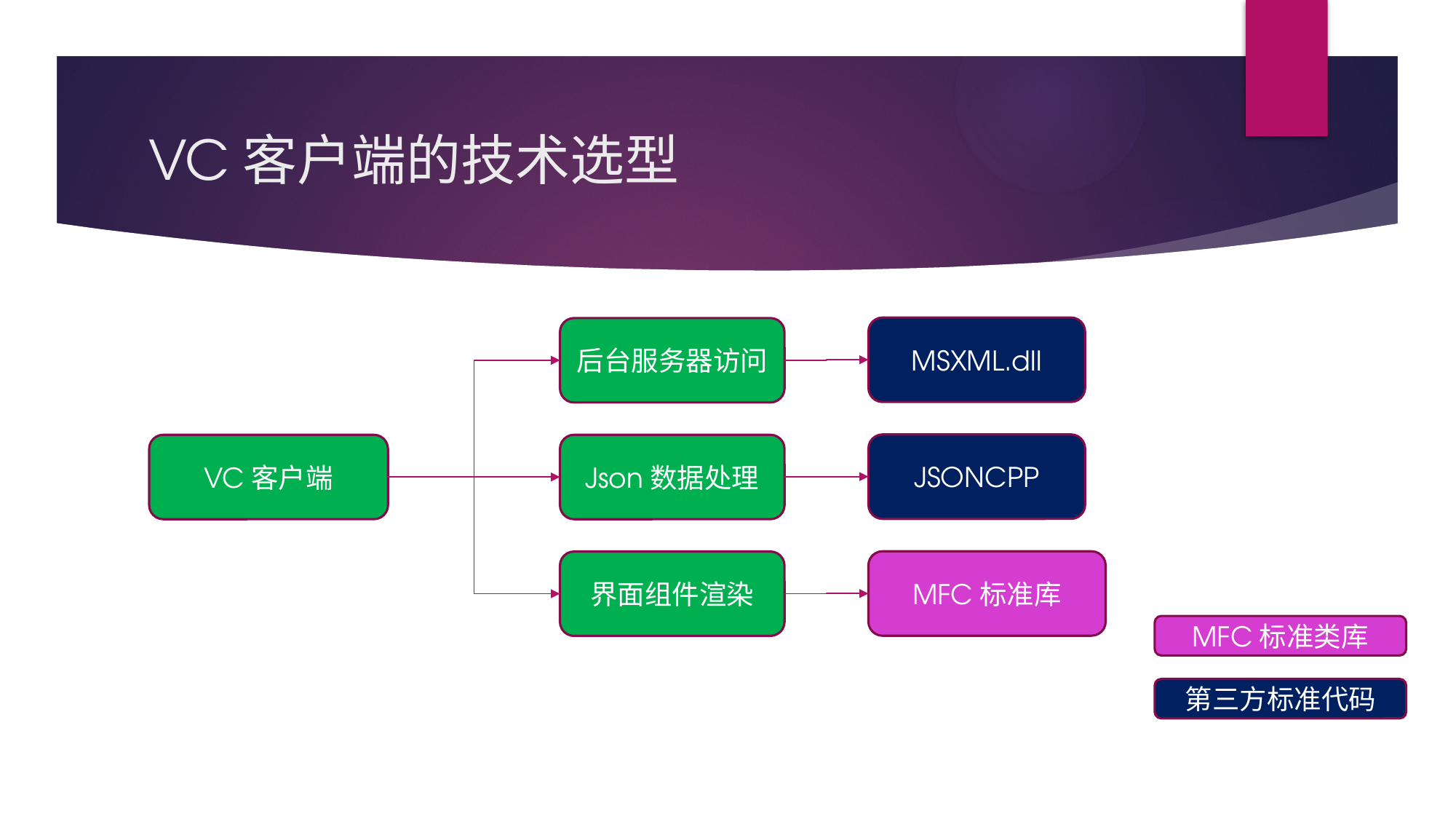

# VC客户端的技术选型
MSXML.dll
后台服务器访问
JSONCPP
VC客户端
Json数据处理
MFC标准库
界面组件渲染
MFC标准类库
第三方标准代码